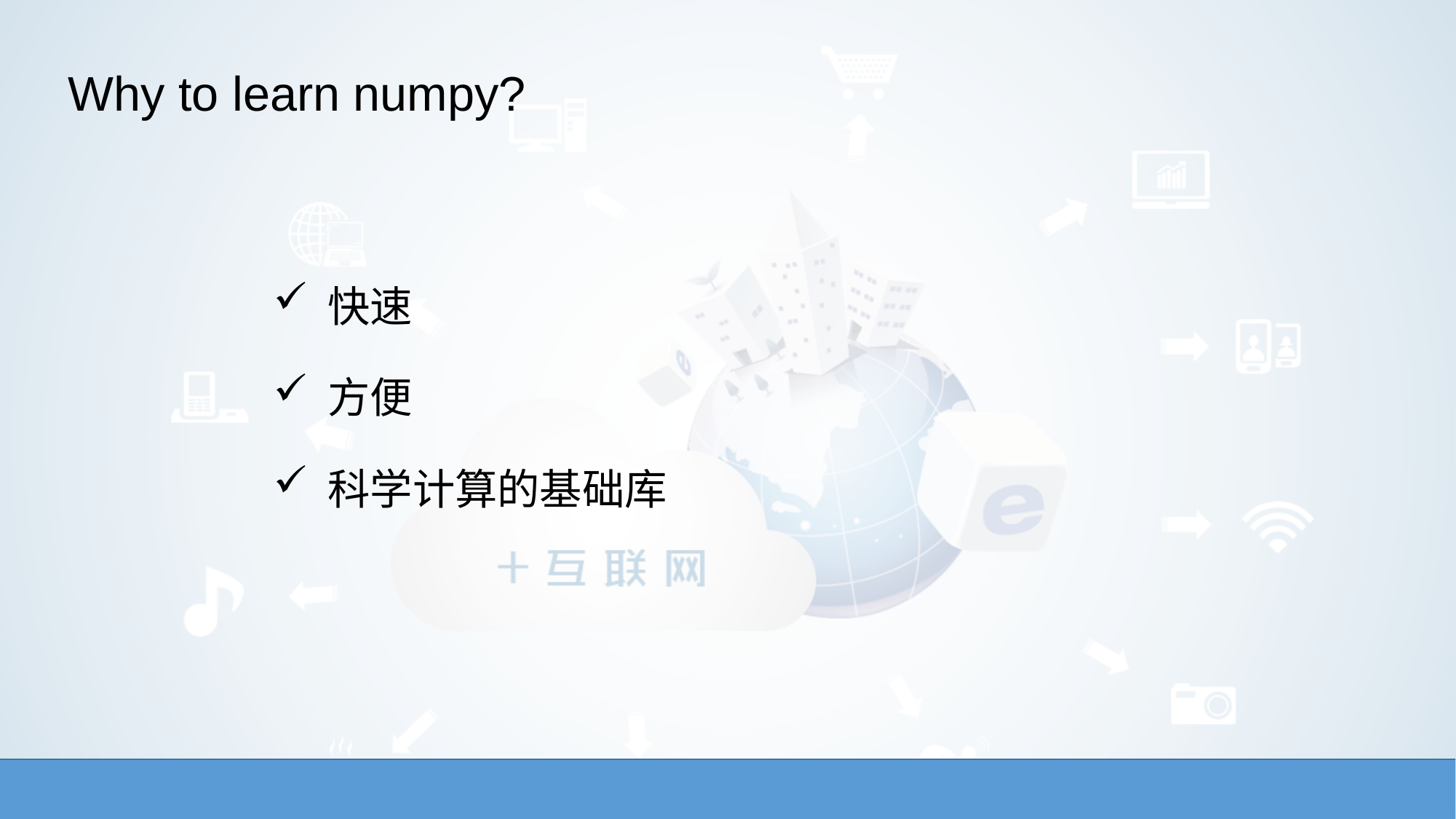

# Why to learn numpy?
快速
方便
科学计算的基础库